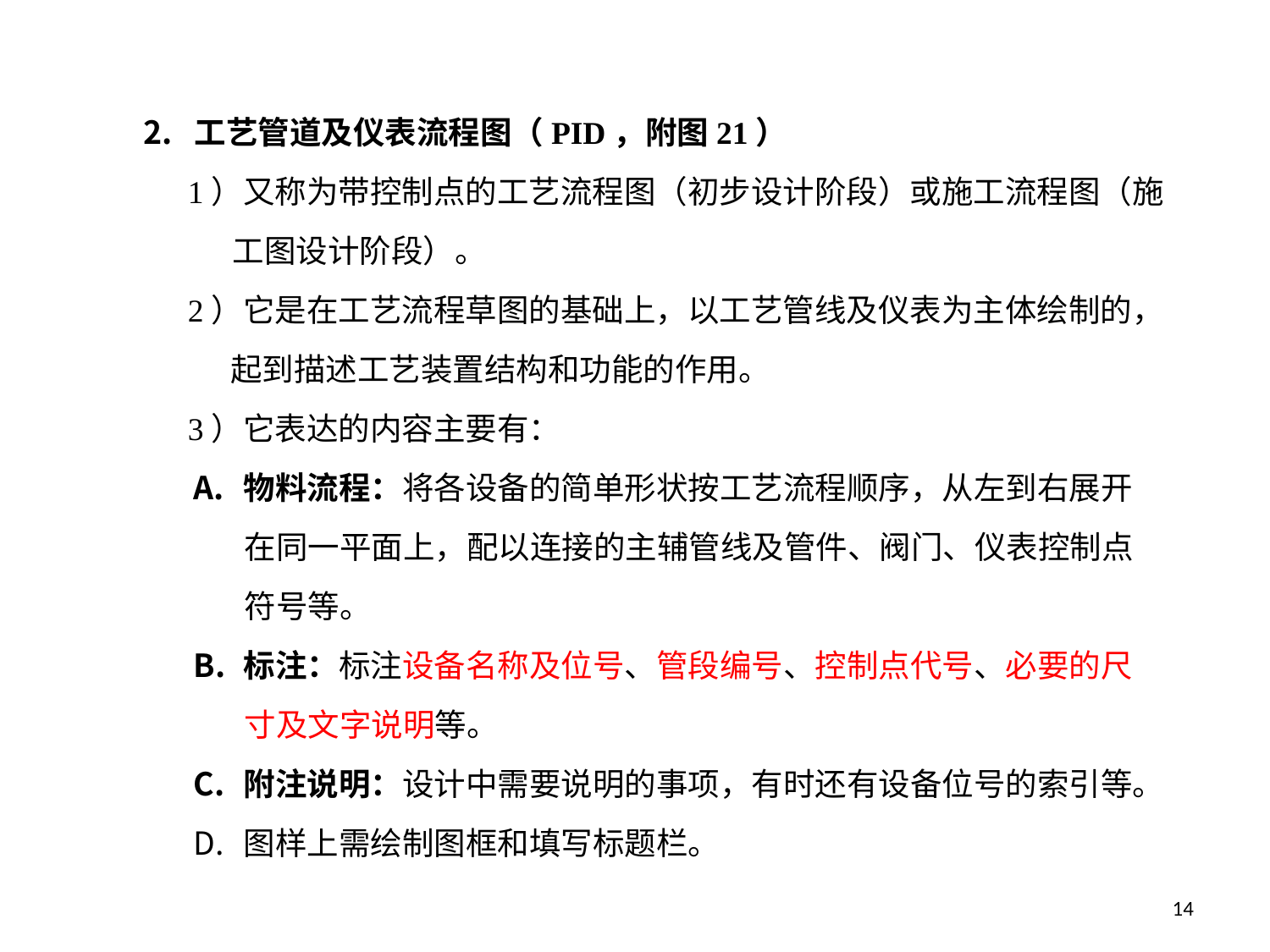

工艺管道及仪表流程图（PID，附图21）
       1）又称为带控制点的工艺流程图（初步设计阶段）或施工流程图（施
             工图设计阶段）。
       2）它是在工艺流程草图的基础上，以工艺管线及仪表为主体绘制的，
           起到描述工艺装置结构和功能的作用。
       3）它表达的内容主要有：
物料流程：将各设备的简单形状按工艺流程顺序，从左到右展开
      在同一平面上，配以连接的主辅管线及管件、阀门、仪表控制点
      符号等。
标注：标注设备名称及位号、管段编号、控制点代号、必要的尺
      寸及文字说明等。
附注说明：设计中需要说明的事项，有时还有设备位号的索引等。
图样上需绘制图框和填写标题栏。
14